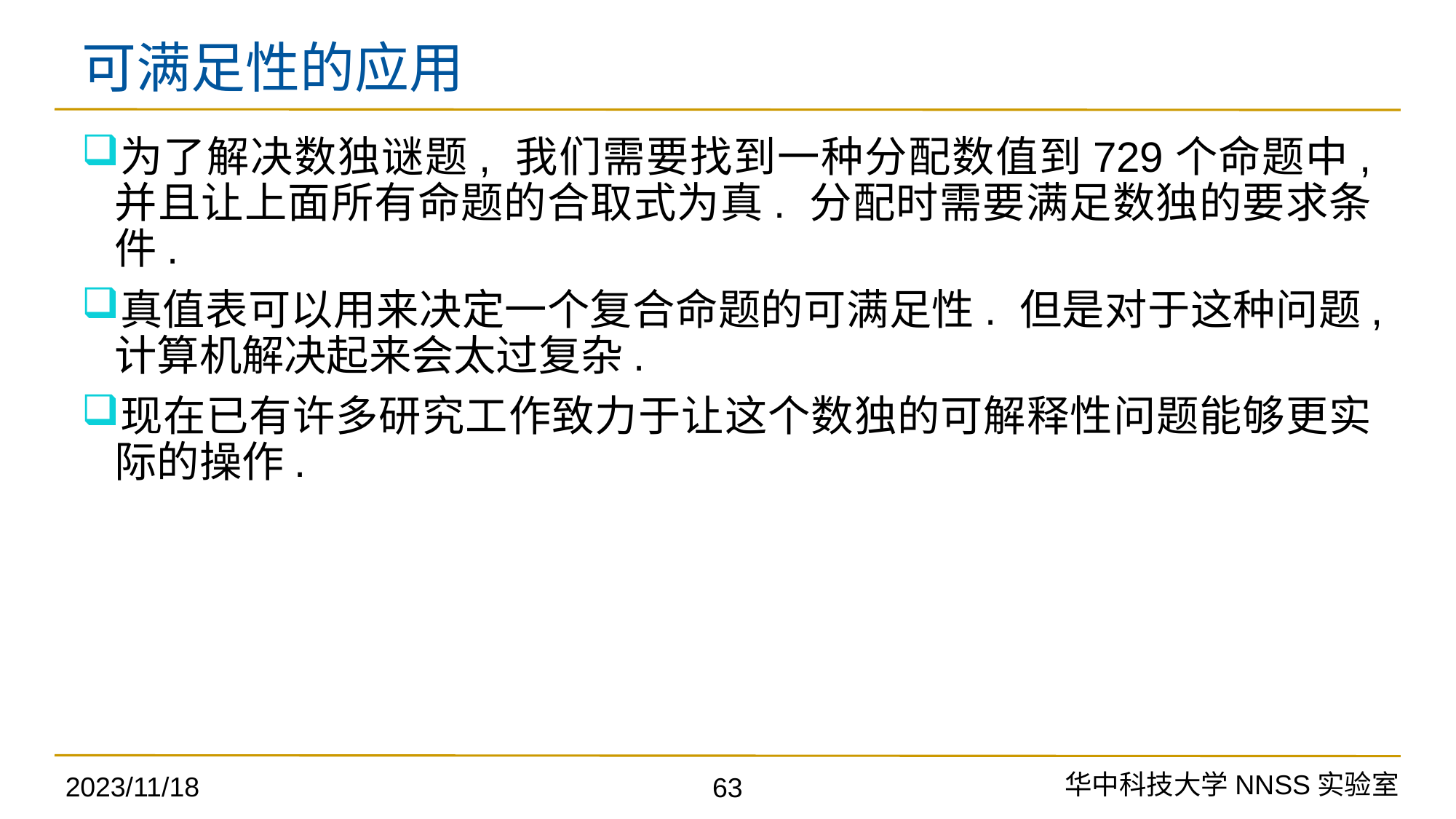

# 可满足性的应用
为了解决数独谜题, 我们需要找到一种分配数值到729个命题中, 并且让上面所有命题的合取式为真. 分配时需要满足数独的要求条件.
真值表可以用来决定一个复合命题的可满足性. 但是对于这种问题,计算机解决起来会太过复杂.
现在已有许多研究工作致力于让这个数独的可解释性问题能够更实际的操作.
华中科技大学NNSS实验室
2023/11/18
63